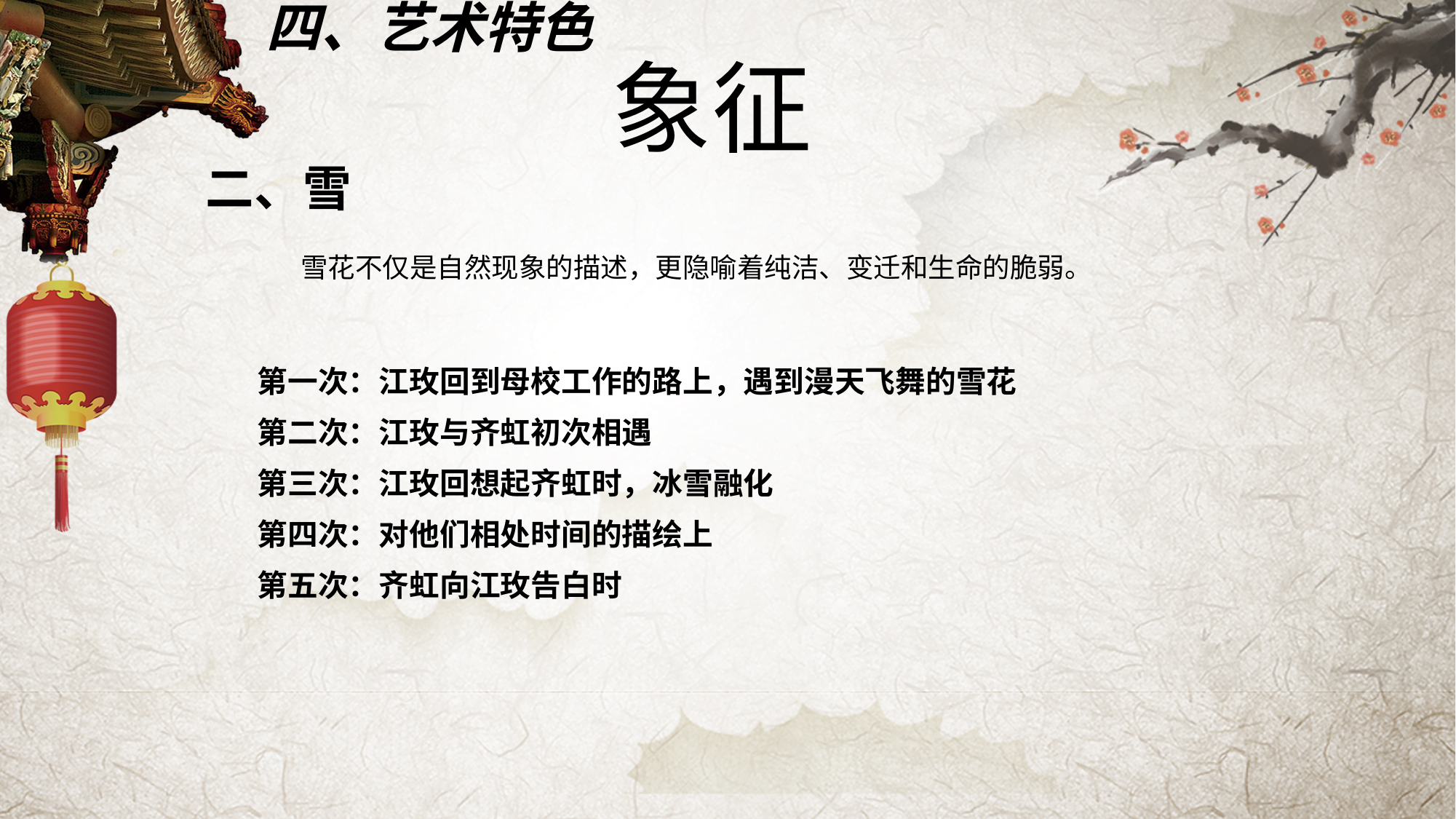

四、艺术特色
象征

二、雪
        雪花不仅是自然现象的描述，更隐喻着纯洁、变迁和生命的脆弱。
第一次：江玫回到母校工作的路上，遇到漫天飞舞的雪花
第二次：江玫与齐虹初次相遇
第三次：江玫回想起齐虹时，冰雪融化
第四次：对他们相处时间的描绘上
第五次：齐虹向江玫告白时